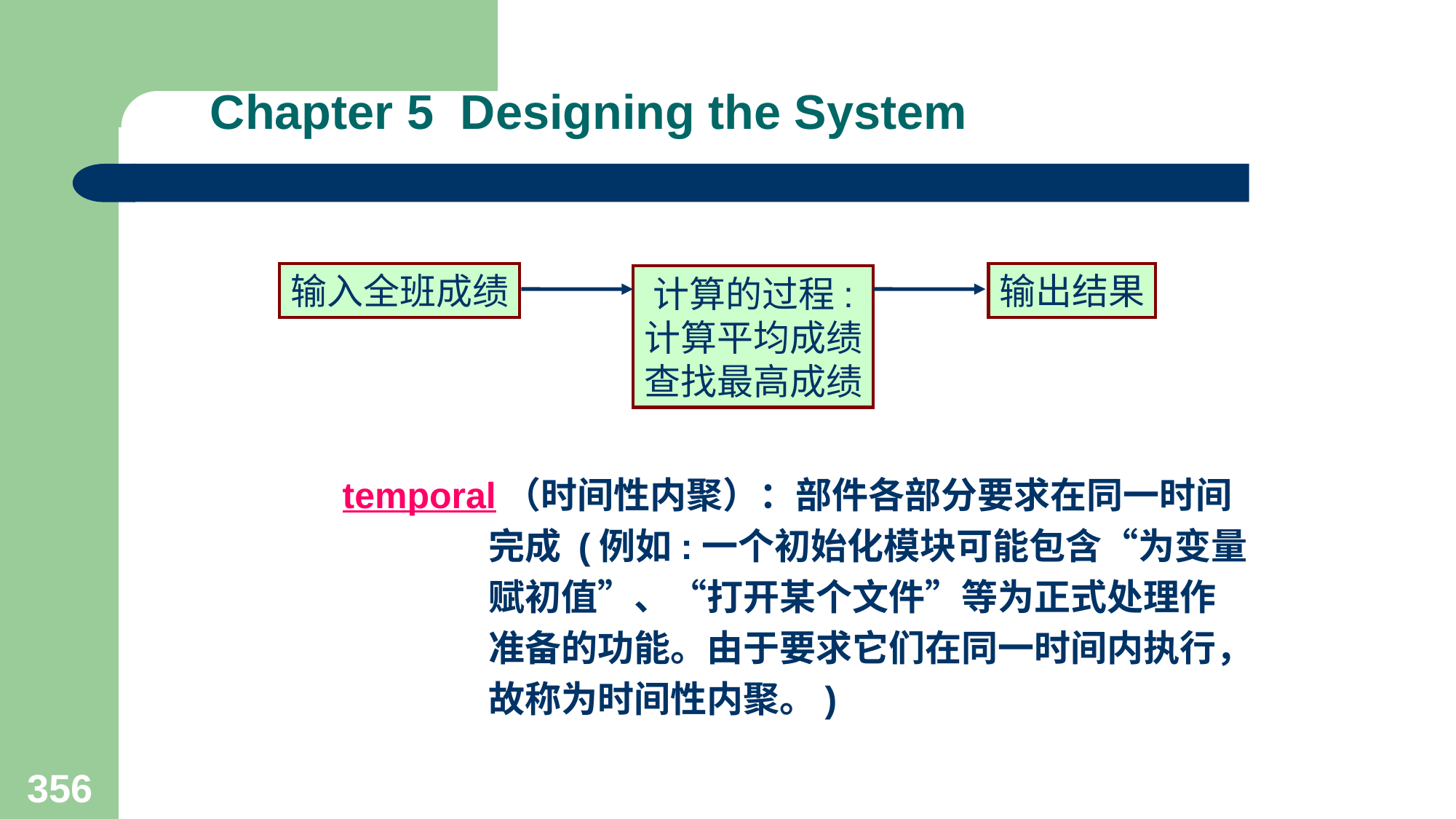

# Chapter 5  Designing the System

     temporal（时间性内聚）：部件各部分要求在同一时间
                       完成 (例如:一个初始化模块可能包含“为变量
                       赋初值”、“打开某个文件”等为正式处理作
                       准备的功能。由于要求它们在同一时间内执行，
                       故称为时间性内聚。)

输入全班成绩
输出结果
计算的过程:
计算平均成绩
查找最高成绩

356